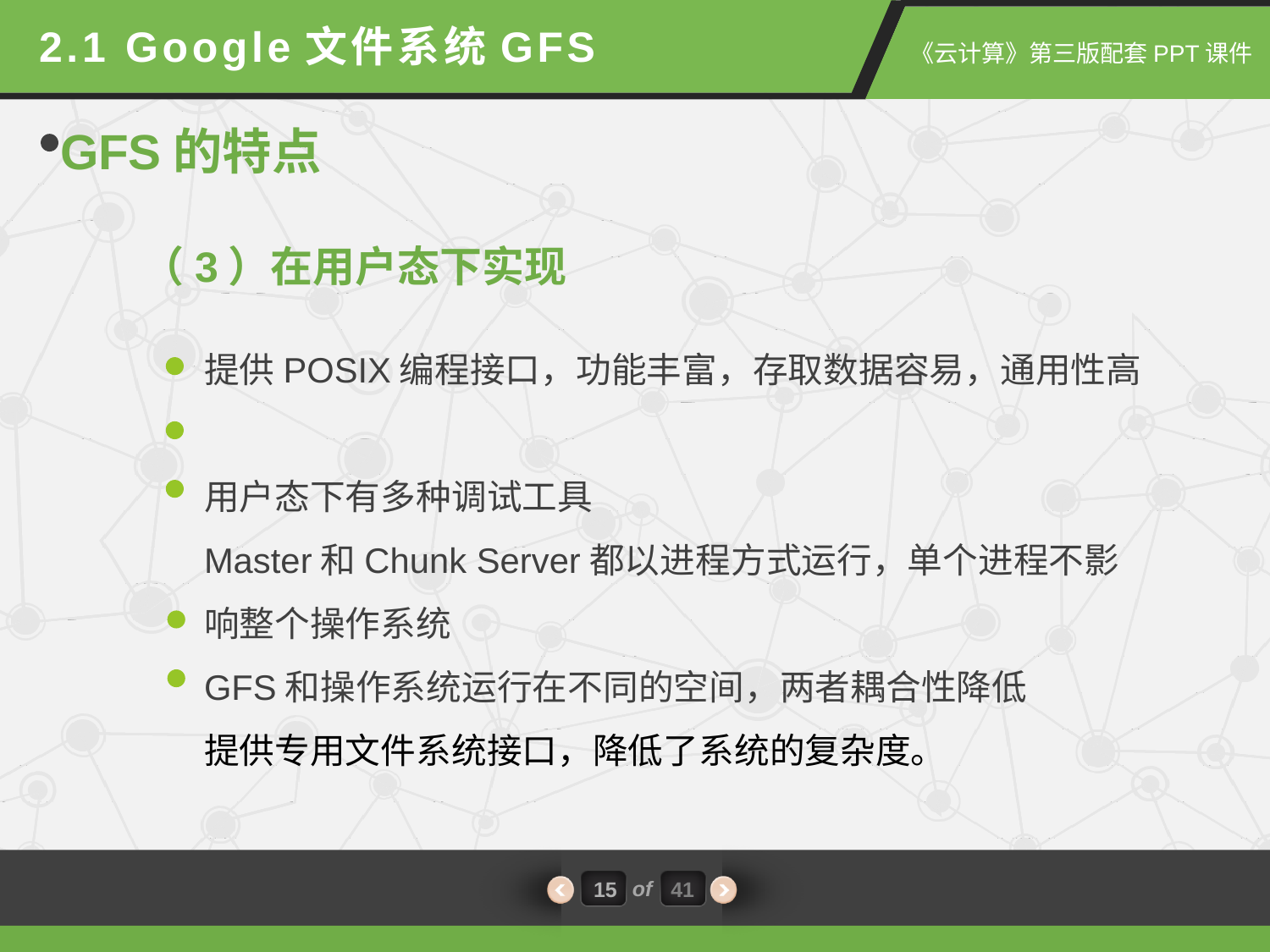

2.1 Google文件系统GFS
GFS的特点

（3）在用户态下实现
提供POSIX编程接口，功能丰富，存取数据容易，通用性高
用户态下有多种调试工具
Master和Chunk Server都以进程方式运行，单个进程不影响整个操作系统
GFS和操作系统运行在不同的空间，两者耦合性降低
提供专用文件系统接口，降低了系统的复杂度。

15